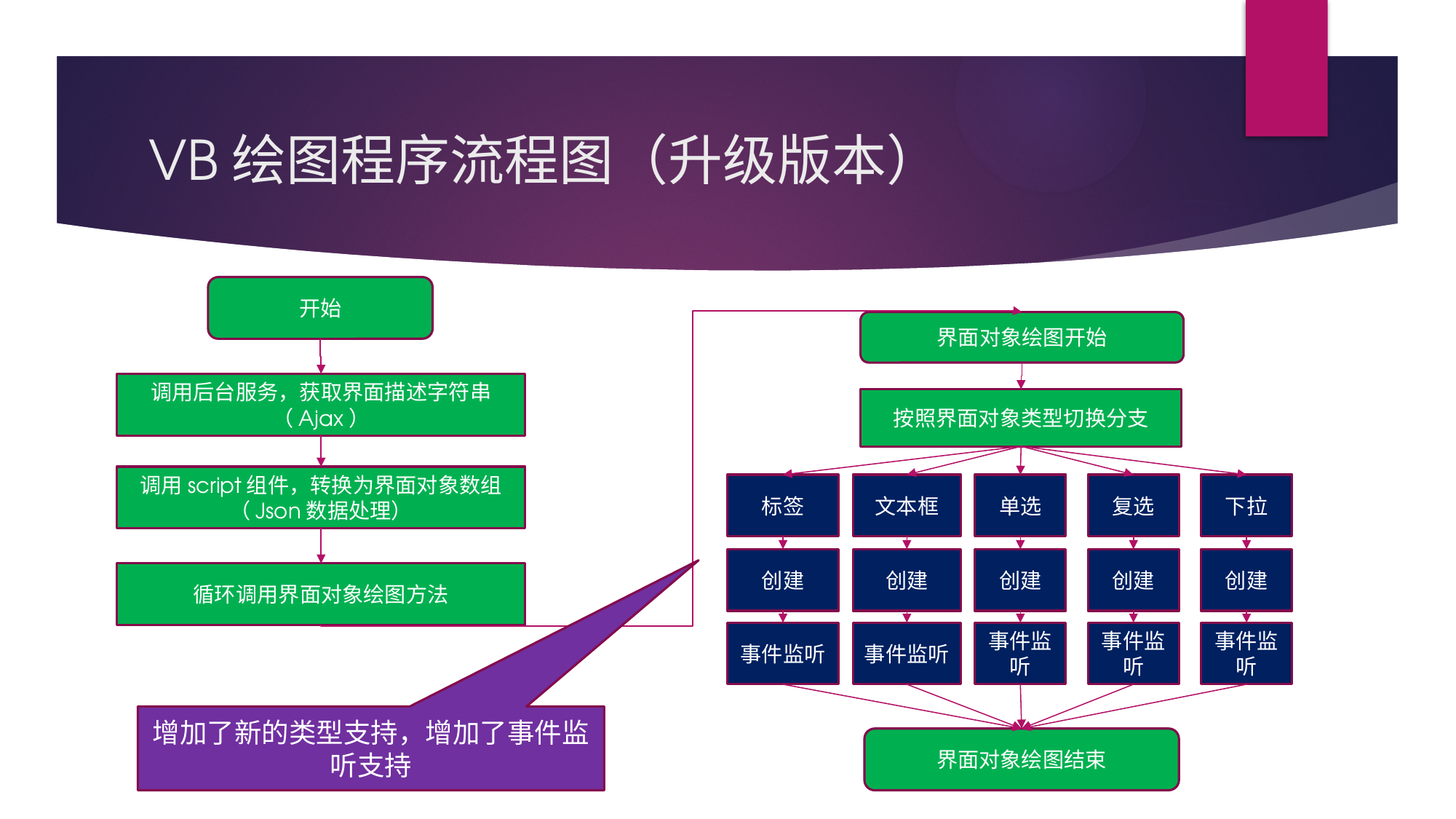

# VB绘图程序流程图（升级版本）
开始
界面对象绘图开始
调用后台服务，获取界面描述字符串（Ajax）
按照界面对象类型切换分支
调用script组件，转换为界面对象数组
（Json数据处理）
文本框
单选
复选
下拉
标签
创建
创建
创建
创建
创建
循环调用界面对象绘图方法
事件监听
事件监听
事件监听
事件监听
事件监听
增加了新的类型支持，增加了事件监听支持
界面对象绘图结束